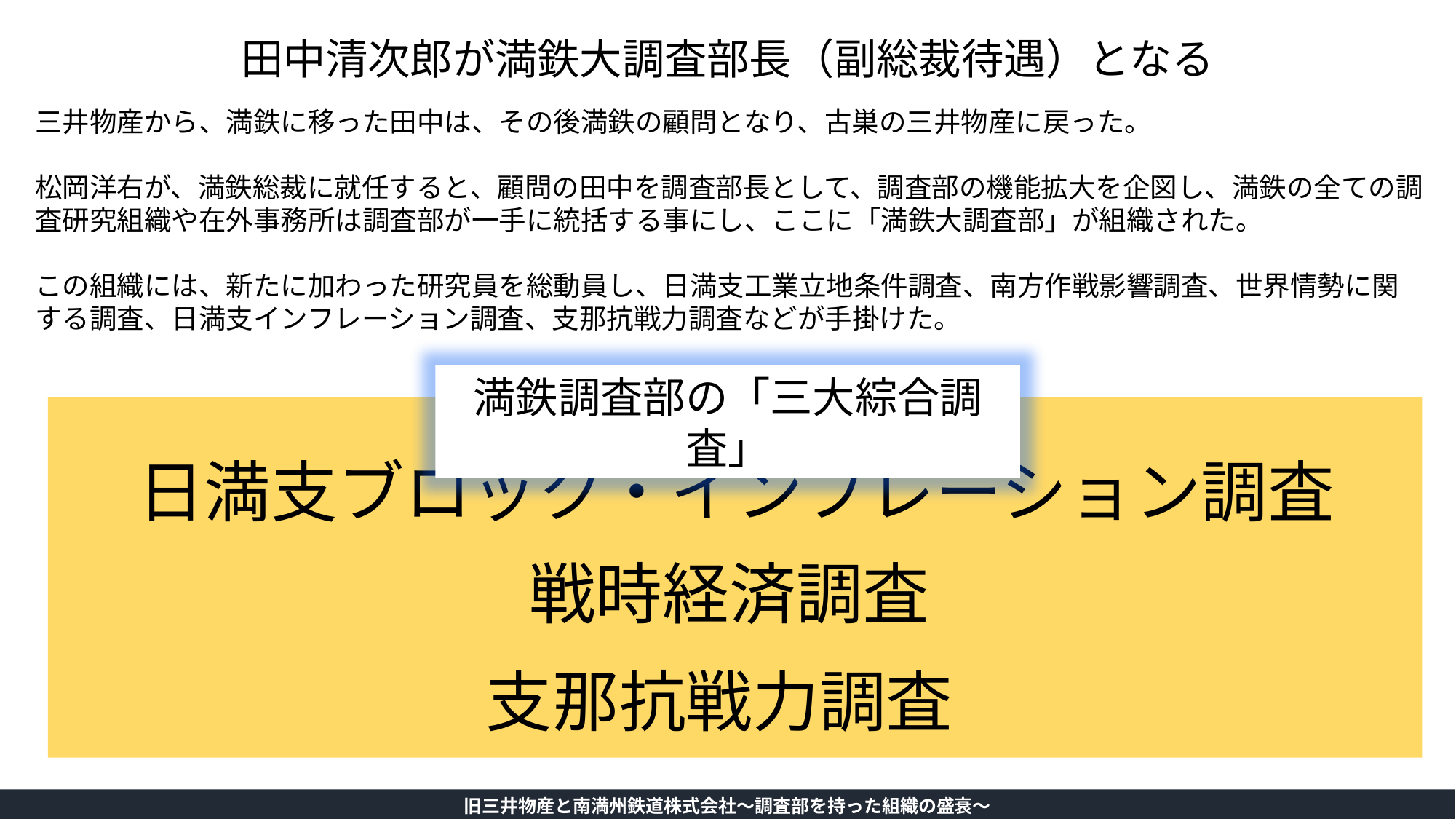

田中清次郎が満鉄大調査部長（副総裁待遇）となる
三井物産から、満鉄に移った田中は、その後満鉄の顧問となり、古巣の三井物産に戻った。

松岡洋右が、満鉄総裁に就任すると、顧問の田中を調査部長として、調査部の機能拡大を企図し、満鉄の全ての調査研究組織や在外事務所は調査部が一手に統括する事にし、ここに「満鉄大調査部」が組織された。

この組織には、新たに加わった研究員を総動員し、日満支工業立地条件調査、南方作戦影響調査、世界情勢に関する調査、日満支インフレーション調査、支那抗戦力調査などが手掛けた。
満鉄調査部の「三大綜合調査」

日満支ブロック・インフレーション調査
戦時経済調査
支那抗戦力調査
旧三井物産と南満州鉄道株式会社～調査部を持った組織の盛衰～